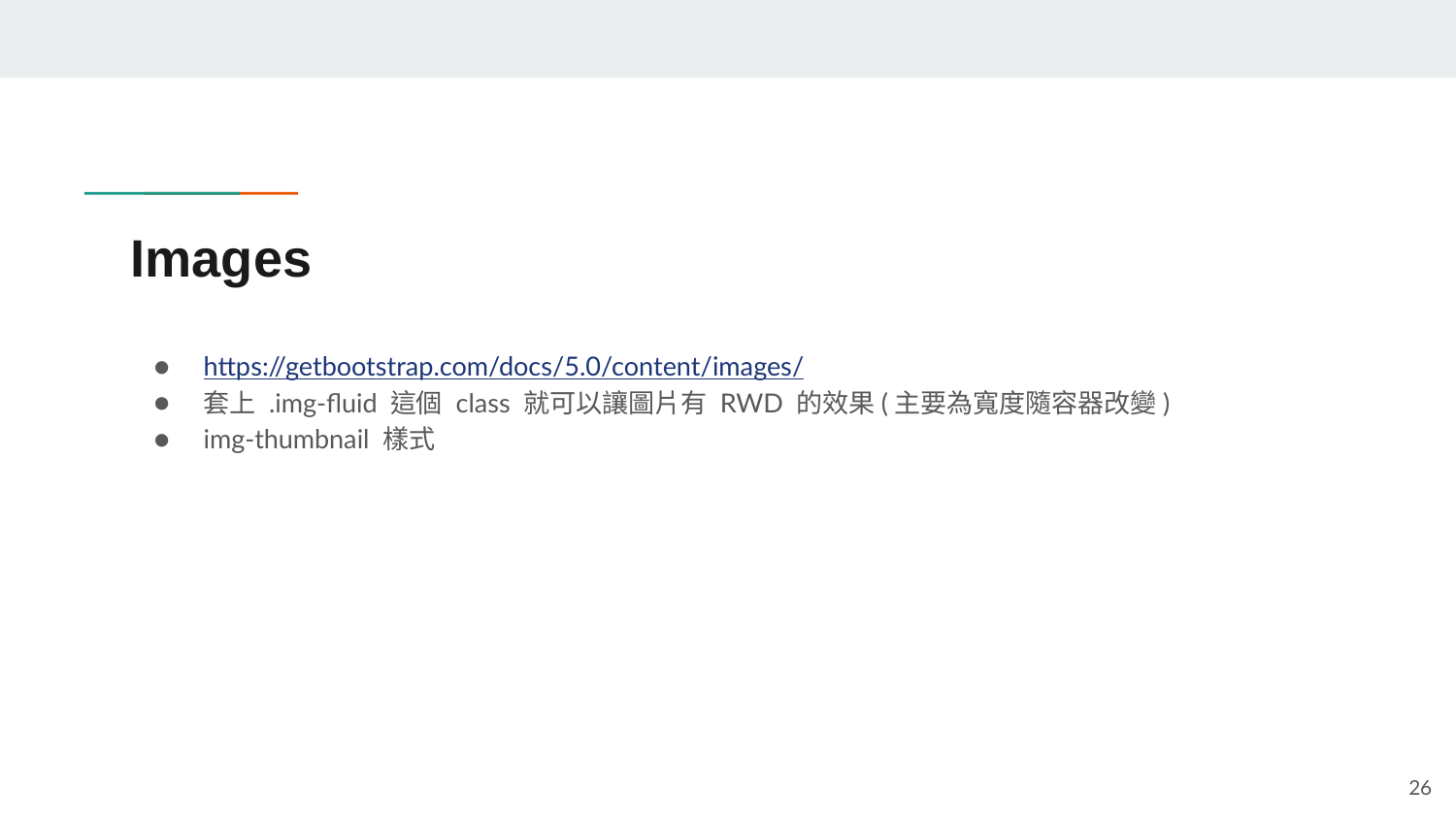

# Images
https://getbootstrap.com/docs/5.0/content/images/
套上 .img-fluid 這個 class 就可以讓圖片有 RWD 的效果(主要為寬度隨容器改變)
img-thumbnail 樣式
26